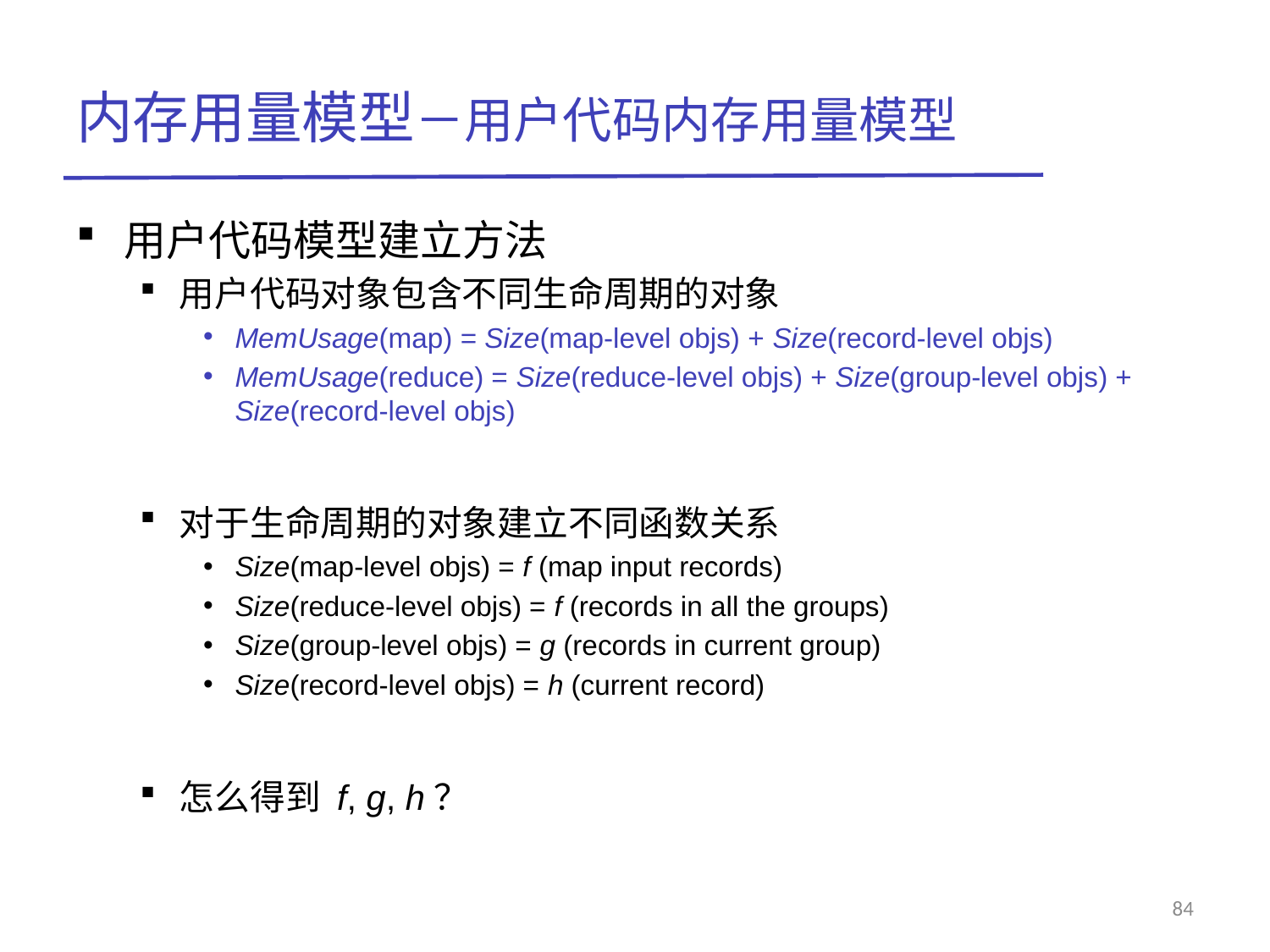

# 内存用量模型－用户代码内存用量模型
用户代码模型建立方法
用户代码对象包含不同生命周期的对象
MemUsage(map) = Size(map-level objs) + Size(record-level objs)
MemUsage(reduce) = Size(reduce-level objs) + Size(group-level objs) + Size(record-level objs)

对于生命周期的对象建立不同函数关系
Size(map-level objs) = f (map input records)
Size(reduce-level objs) = f (records in all the groups)
Size(group-level objs) = g (records in current group)
Size(record-level objs) = h (current record)

怎么得到 f, g, h？

84